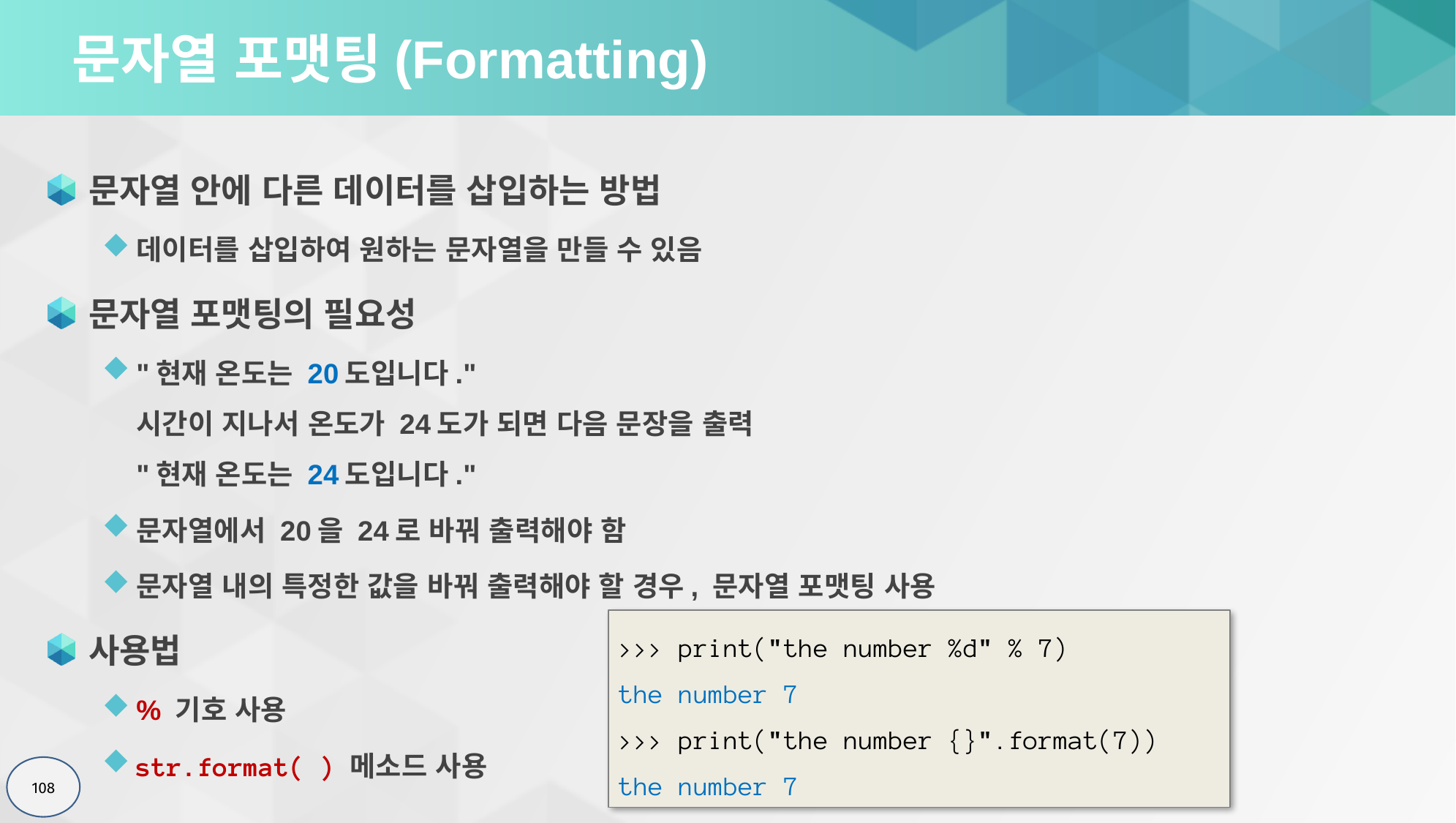

# 문자열 포맷팅(Formatting)
문자열 안에 다른 데이터를 삽입하는 방법
데이터를 삽입하여 원하는 문자열을 만들 수 있음
문자열 포맷팅의 필요성
"현재 온도는 20도입니다."
시간이 지나서 온도가 24도가 되면 다음 문장을 출력
"현재 온도는 24도입니다."
문자열에서 20을 24로 바꿔 출력해야 함
문자열 내의 특정한 값을 바꿔 출력해야 할 경우, 문자열 포맷팅 사용
사용법
% 기호 사용
str.format( ) 메소드 사용
>>> print("the number %d" % 7)
the number 7
>>> print("the number {}".format(7))
the number 7